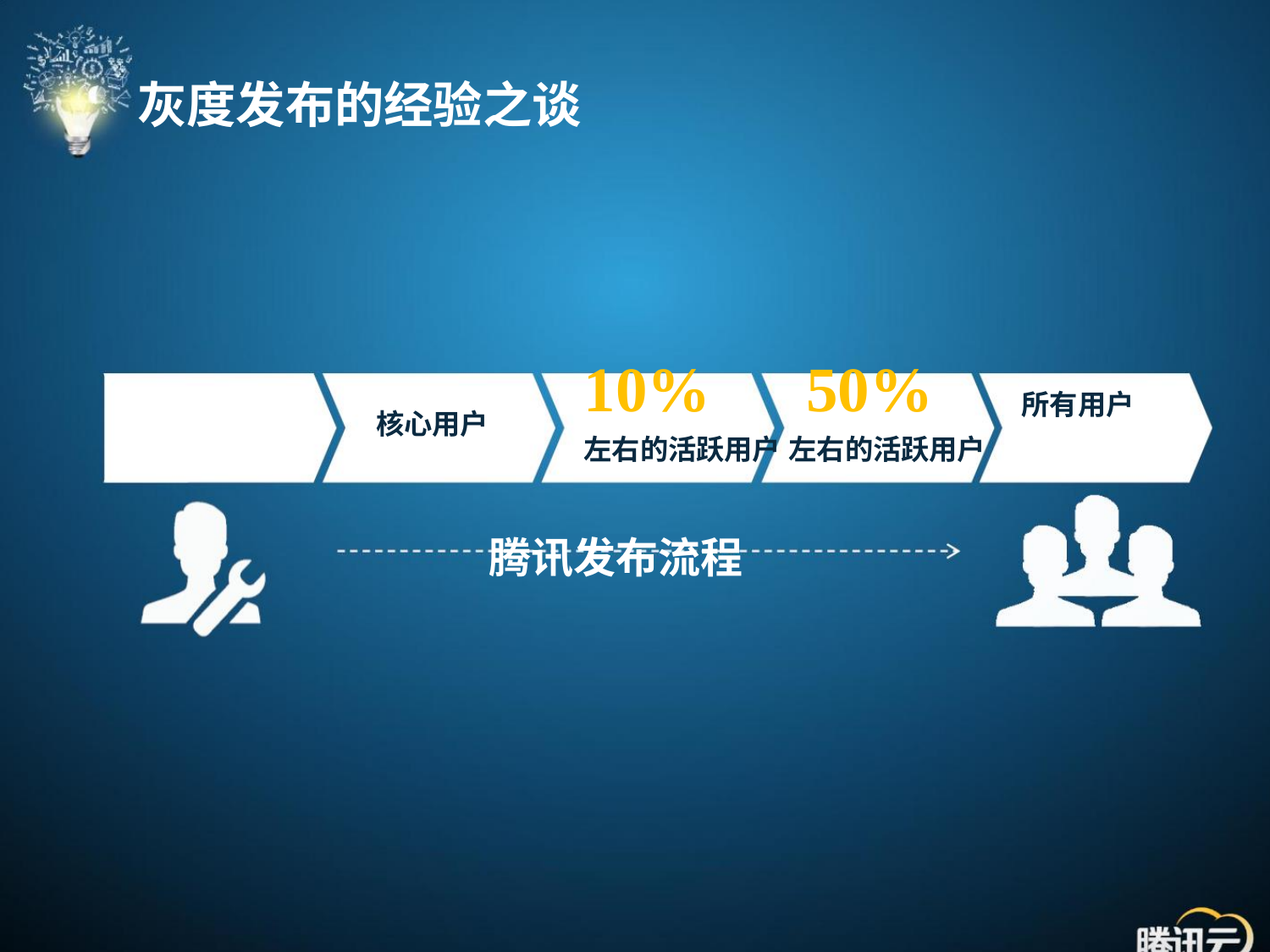

灰度发布的经验之谈
10%      50%
左右的活跃用户 左右的活跃用户

所有用户
核心用户
腾讯发布流程